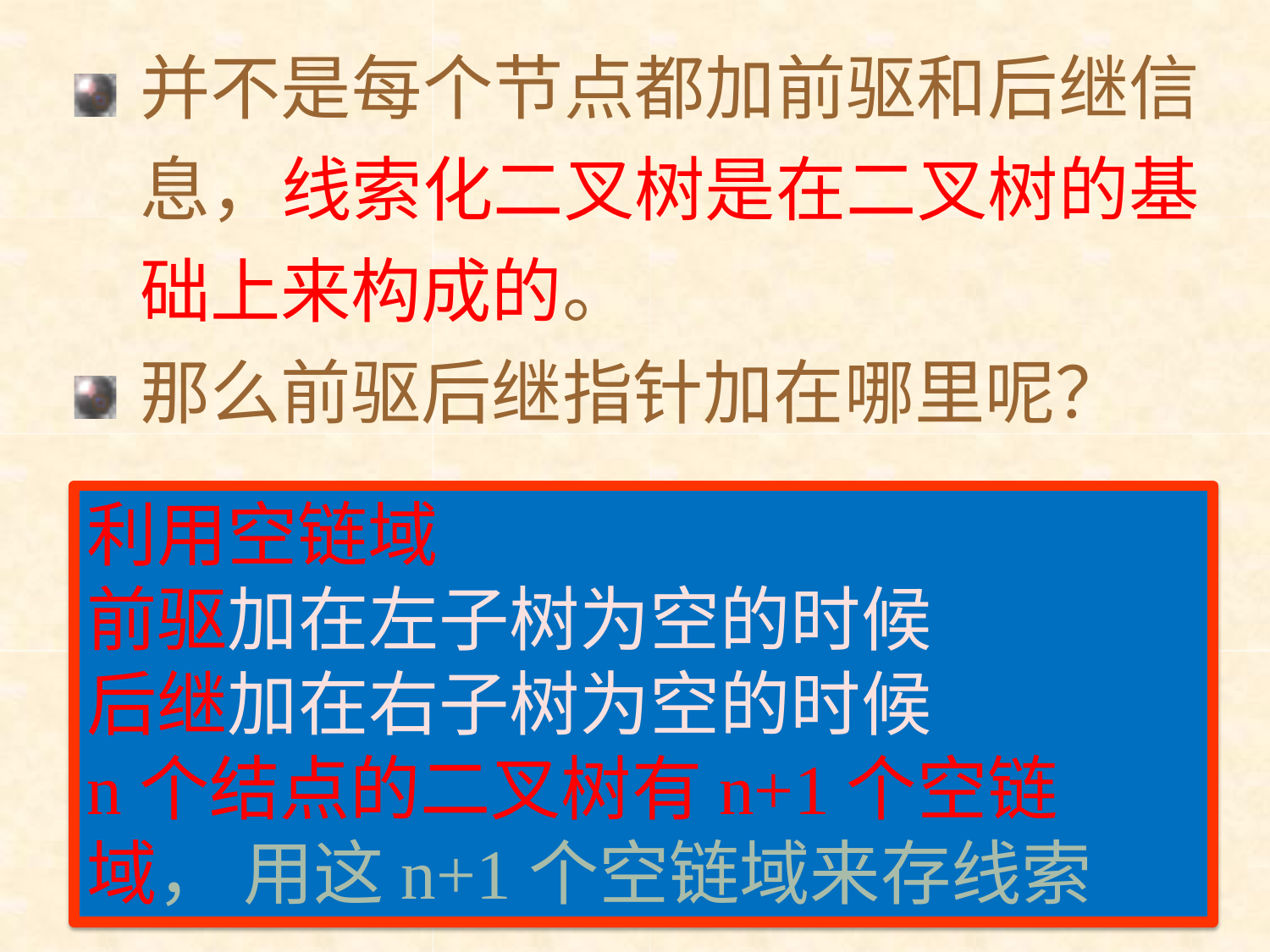

并不是每个节点都加前驱和后继信 息，线索化二叉树是在二叉树的基 础上来构成的。
那么前驱后继指针加在哪里呢？
利用空链域
前驱加在左子树为空的时候 后继加在右子树为空的时候
n个结点的二叉树有n+1个空链域， 用这n+1个空链域来存线索